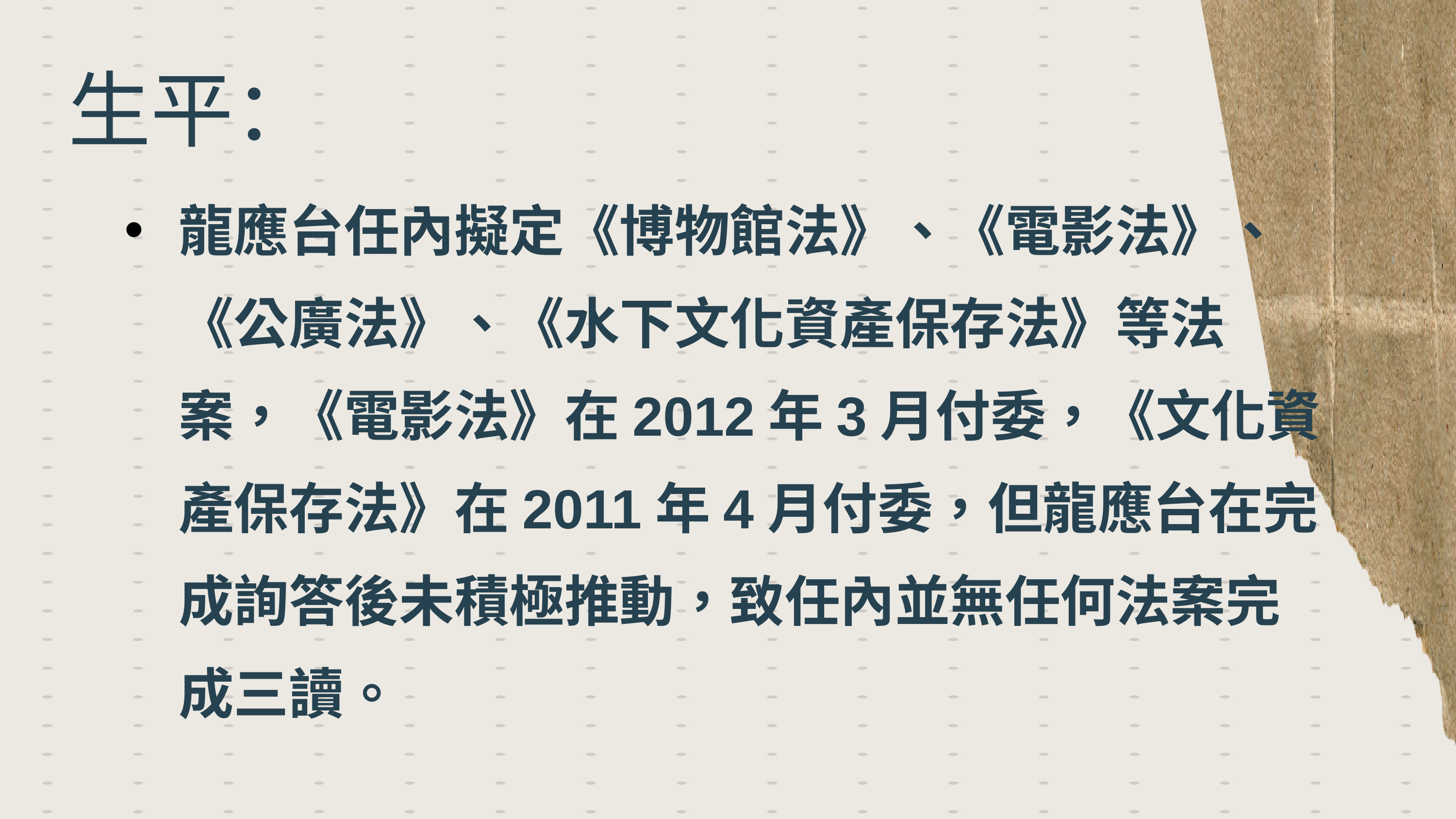

生平：
龍應台任內擬定《博物館法》、《電影法》、《公廣法》、《水下文化資產保存法》等法案，《電影法》在2012年3月付委，《文化資產保存法》在2011年4月付委，但龍應台在完成詢答後未積極推動，致任內並無任何法案完成三讀。